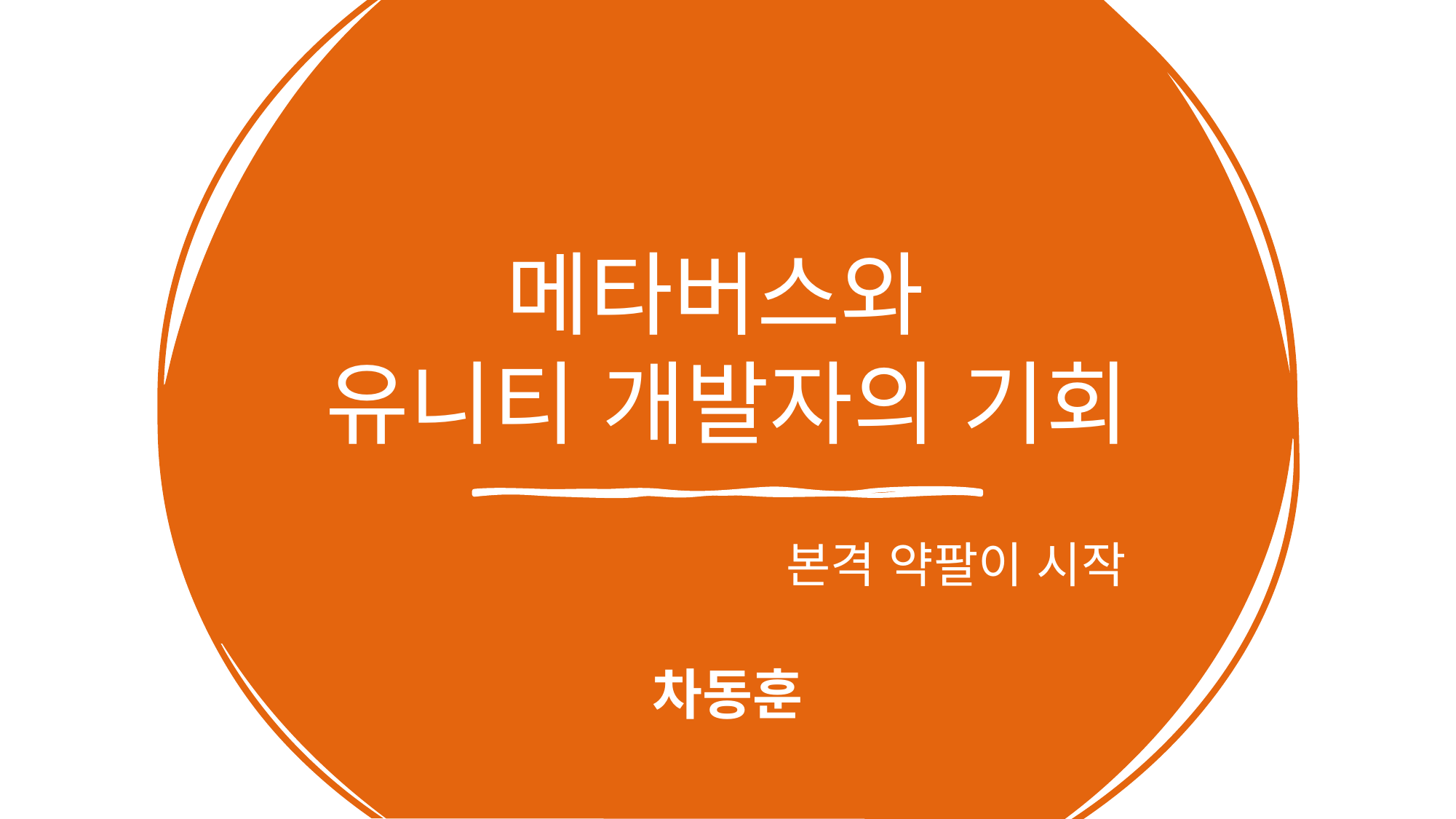

# 메타버스와 유니티 개발자의 기회
본격 약팔이 시작
차동훈